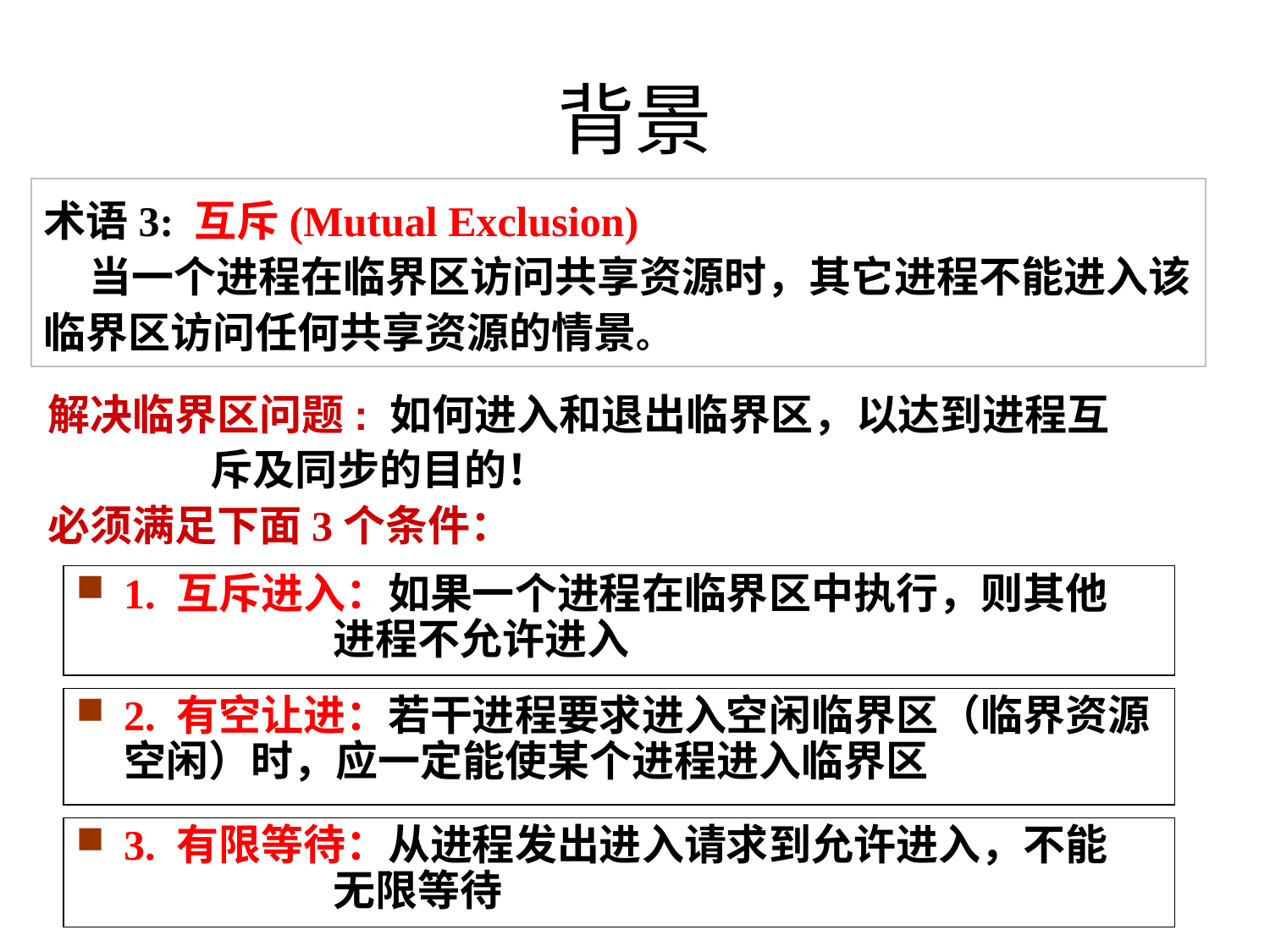

# 背景
术语3: 互斥(Mutual Exclusion)
   当一个进程在临界区访问共享资源时，其它进程不能进入该临界区访问任何共享资源的情景。
解决临界区问题: 如何进入和退出临界区，以达到进程互
                斥及同步的目的！
必须满足下面3个条件：

1. 互斥进入：如果一个进程在临界区中执行，则其他
                      进程不允许进入
2. 有空让进：若干进程要求进入空闲临界区（临界资源空闲）时，应一定能使某个进程进入临界区
3. 有限等待：从进程发出进入请求到允许进入，不能
                      无限等待